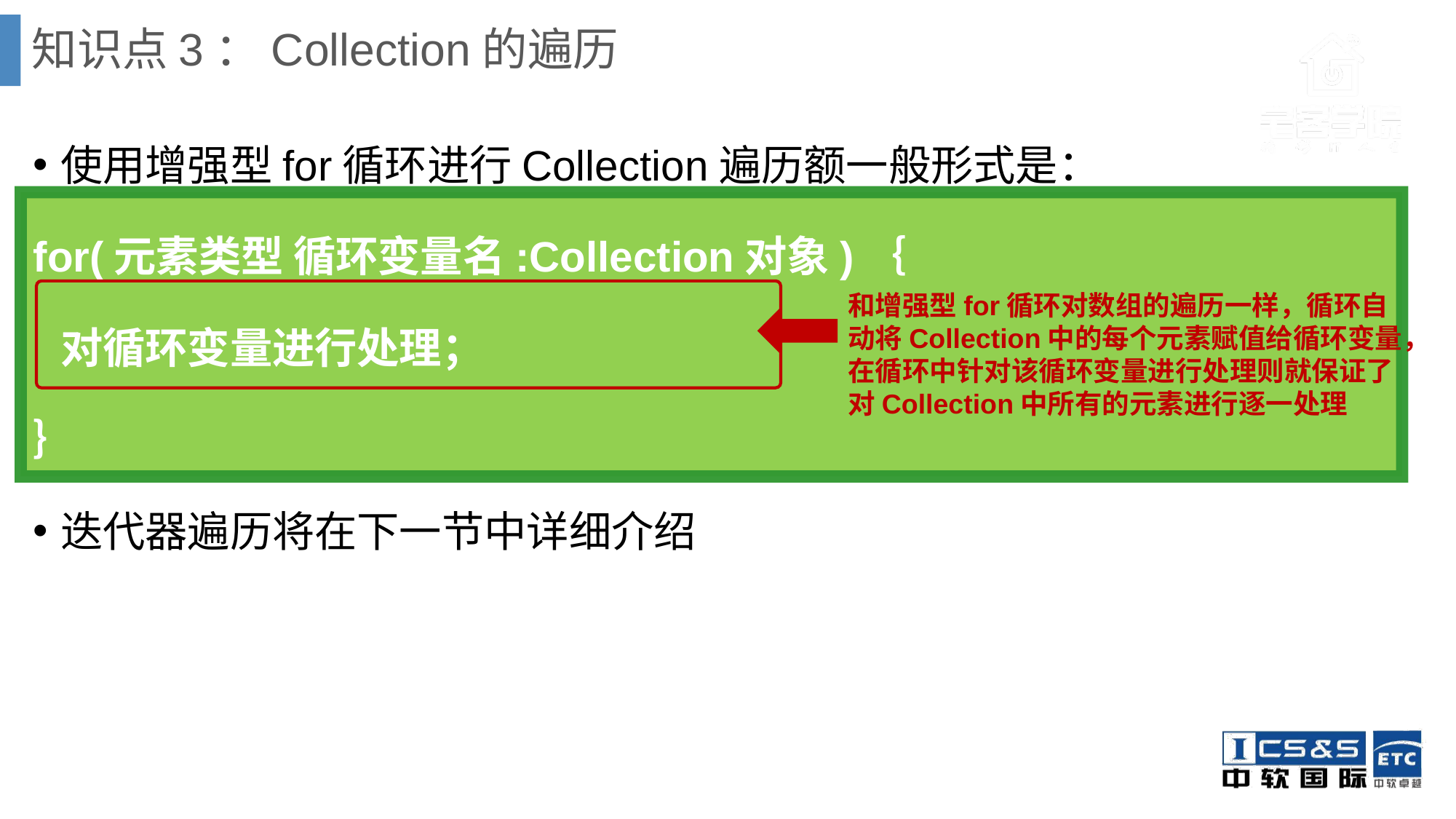

# 知识点3：Collection的遍历
使用增强型for循环进行Collection遍历额一般形式是：
for(元素类型 循环变量名:Collection对象)｛
	对循环变量进行处理；
｝
迭代器遍历将在下一节中详细介绍

和增强型for循环对数组的遍历一样，循环自动将Collection中的每个元素赋值给循环变量，在循环中针对该循环变量进行处理则就保证了对Collection中所有的元素进行逐一处理